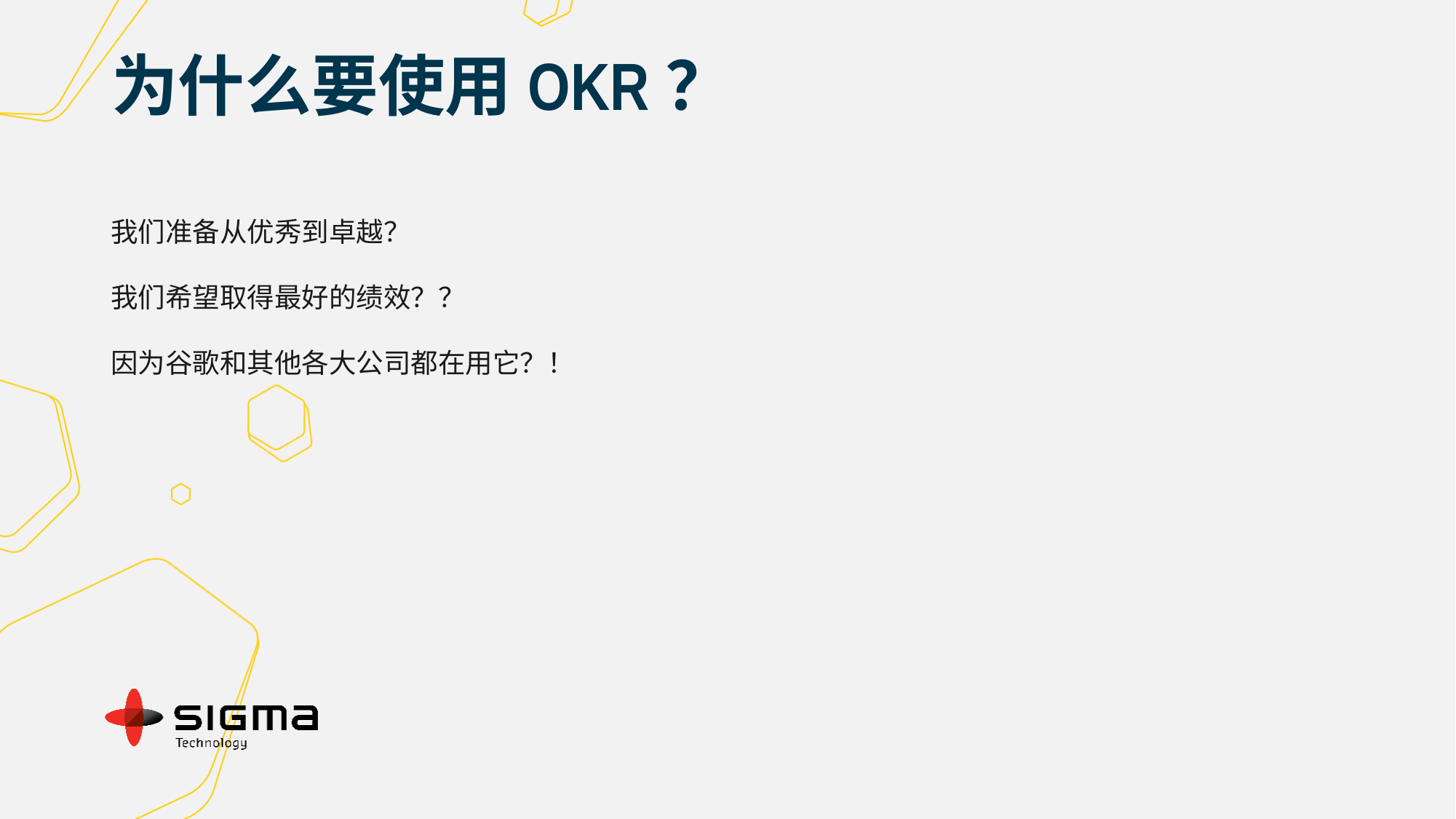

# 为什么要使用OKR？
我们准备从优秀到卓越？

我们希望取得最好的绩效？？

因为谷歌和其他各大公司都在用它？！